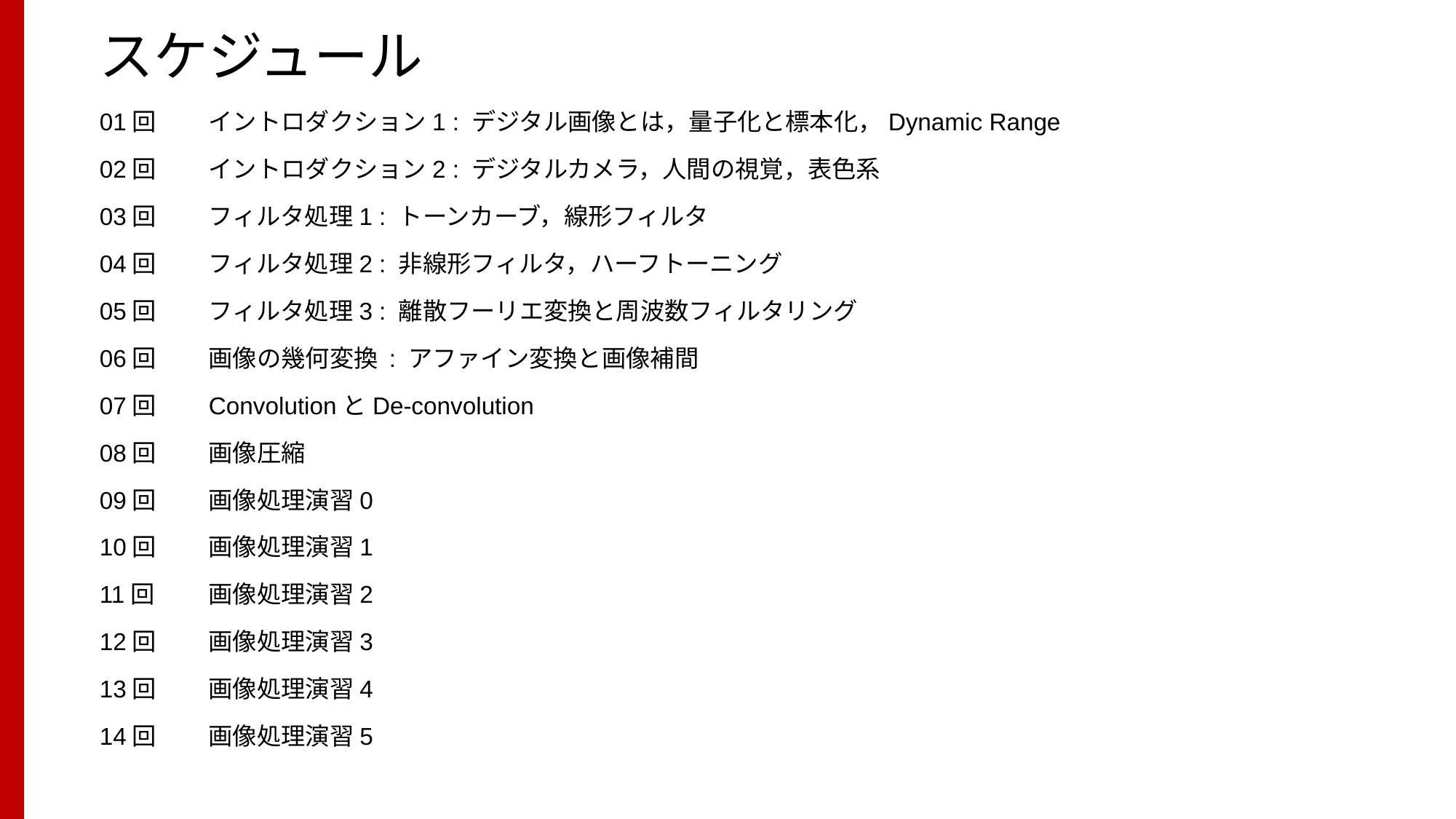

# スケジュール
01回	イントロダクション1 : デジタル画像とは，量子化と標本化，Dynamic Range
02回	イントロダクション2 : デジタルカメラ，人間の視覚，表色系
03回	フィルタ処理1 : トーンカーブ，線形フィルタ
04回	フィルタ処理2 : 非線形フィルタ，ハーフトーニング
05回	フィルタ処理3 : 離散フーリエ変換と周波数フィルタリング
06回	画像の幾何変換 : アファイン変換と画像補間
07回	ConvolutionとDe-convolution
08回	画像圧縮
09回	画像処理演習0
10回	画像処理演習1
11回	画像処理演習2
12回	画像処理演習3
13回	画像処理演習4
14回	画像処理演習5